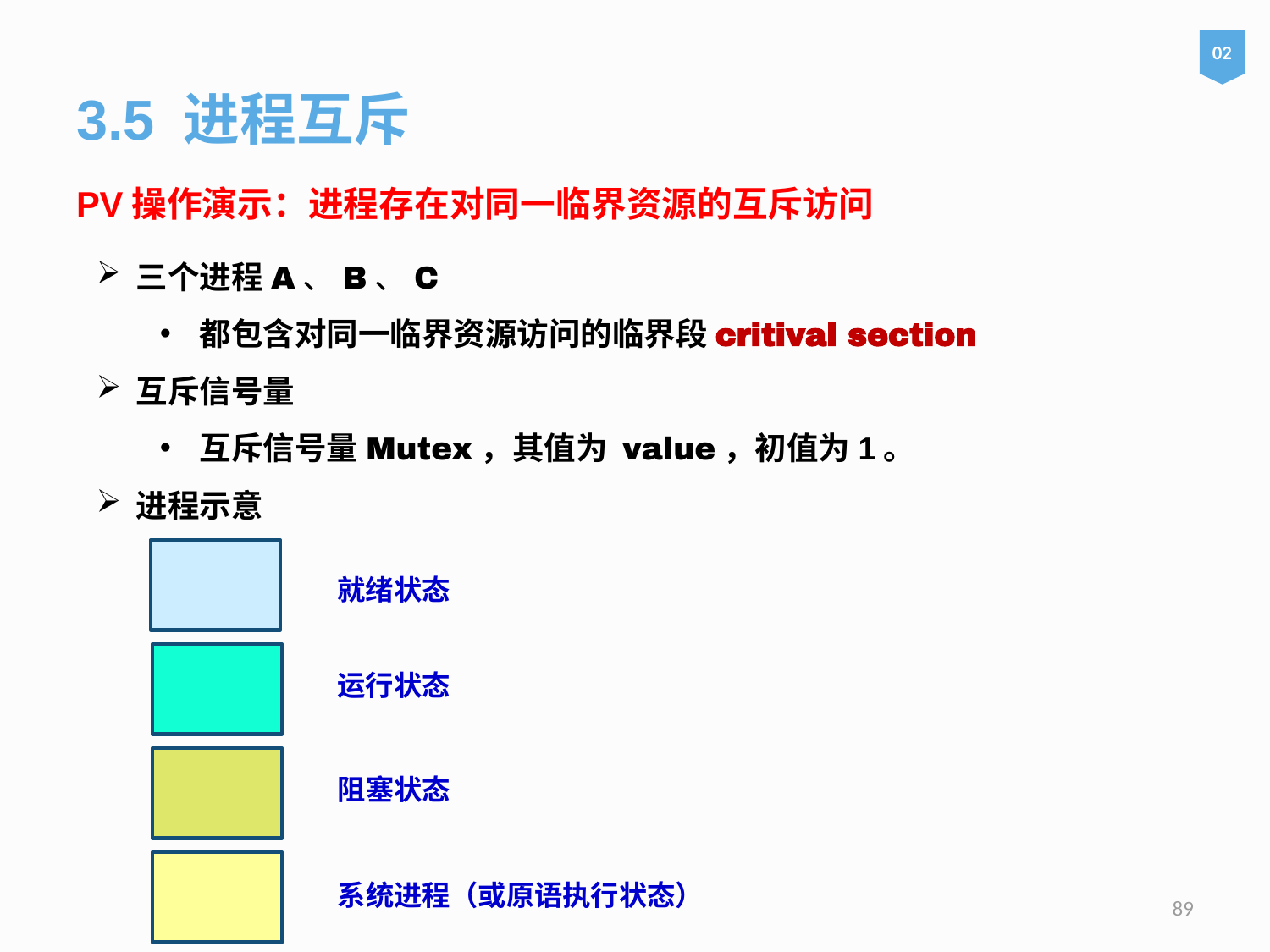

02
3.5 进程互斥
PV操作演示：进程存在对同一临界资源的互斥访问
三个进程A、B、C
都包含对同一临界资源访问的临界段critival section
互斥信号量
互斥信号量Mutex，其值为 value，初值为1。
进程示意

就绪状态

运行状态

阻塞状态

系统进程（或原语执行状态）
89